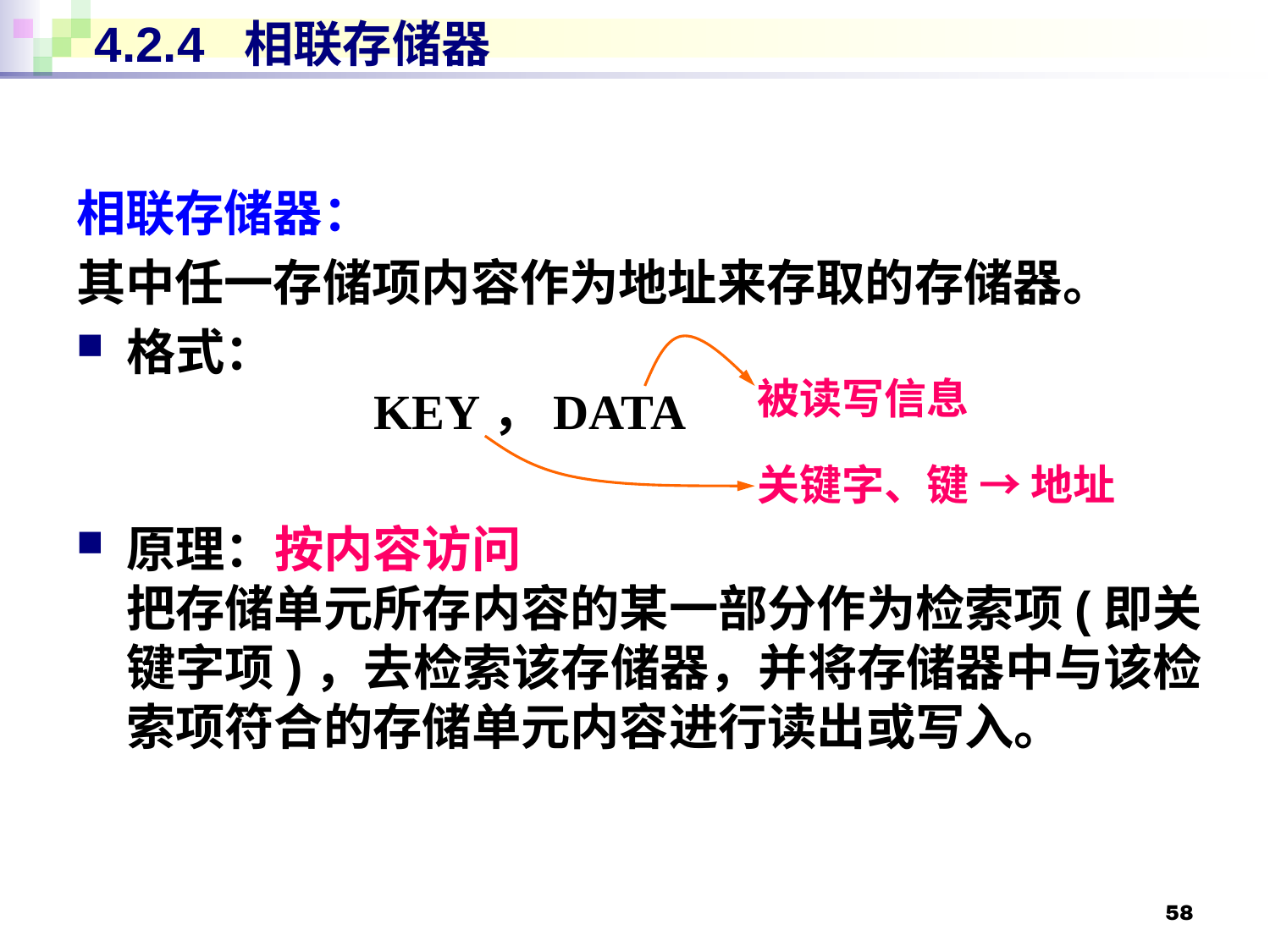

# 4.2.4  相联存储器
相联存储器：
其中任一存储项内容作为地址来存取的存储器。
格式：
                     KEY，DATA

原理：按内容访问
把存储单元所存内容的某一部分作为检索项(即关键字项)，去检索该存储器，并将存储器中与该检索项符合的存储单元内容进行读出或写入。

被读写信息

关键字、键 → 地址
58